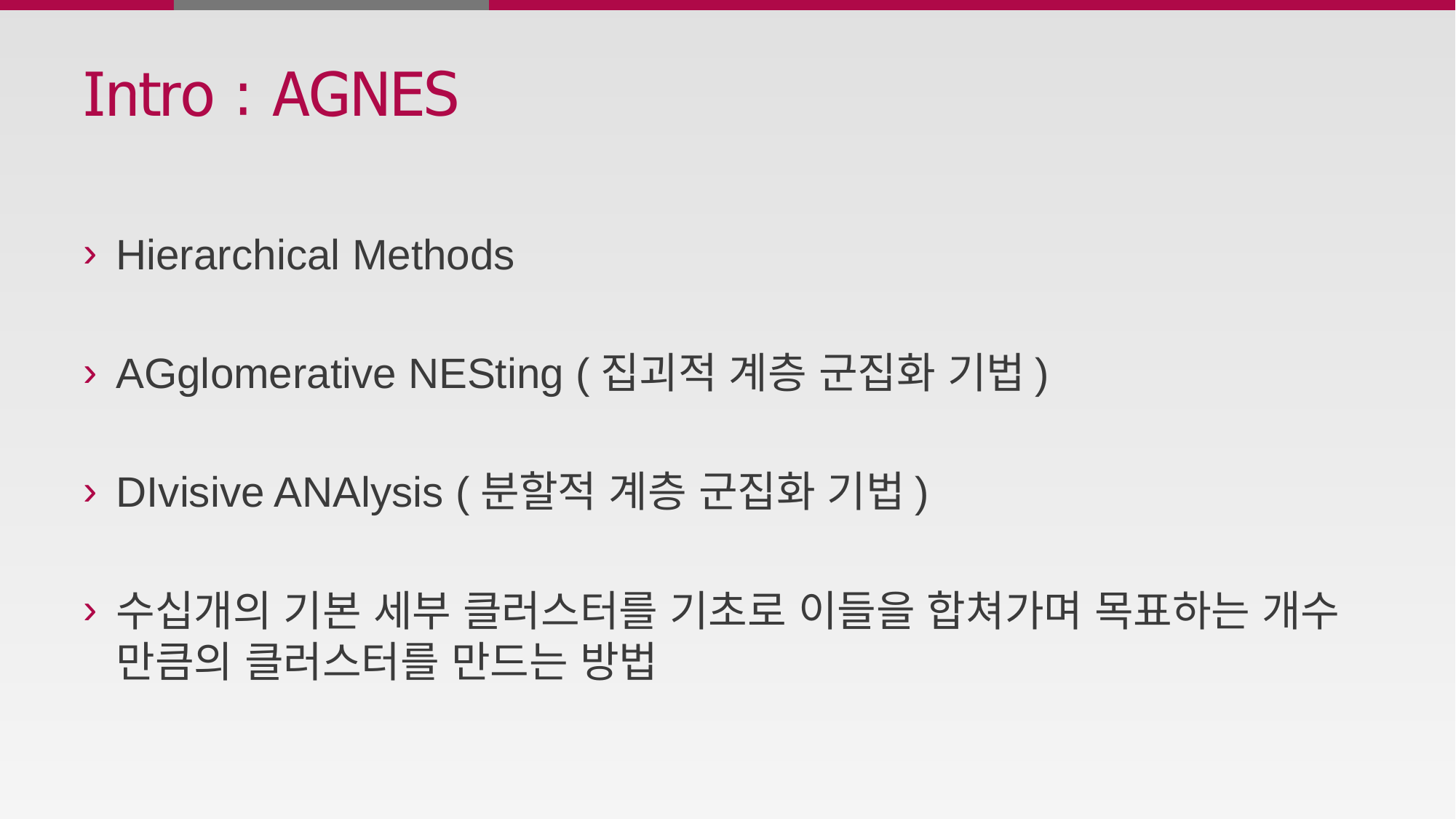

# Intro : AGNES

Hierarchical Methods

AGglomerative NESting (집괴적 계층 군집화 기법)

DIvisive ANAlysis (분할적 계층 군집화 기법)

수십개의 기본 세부 클러스터를 기초로 이들을 합쳐가며 목표하는 개수 만큼의 클러스터를 만드는 방법